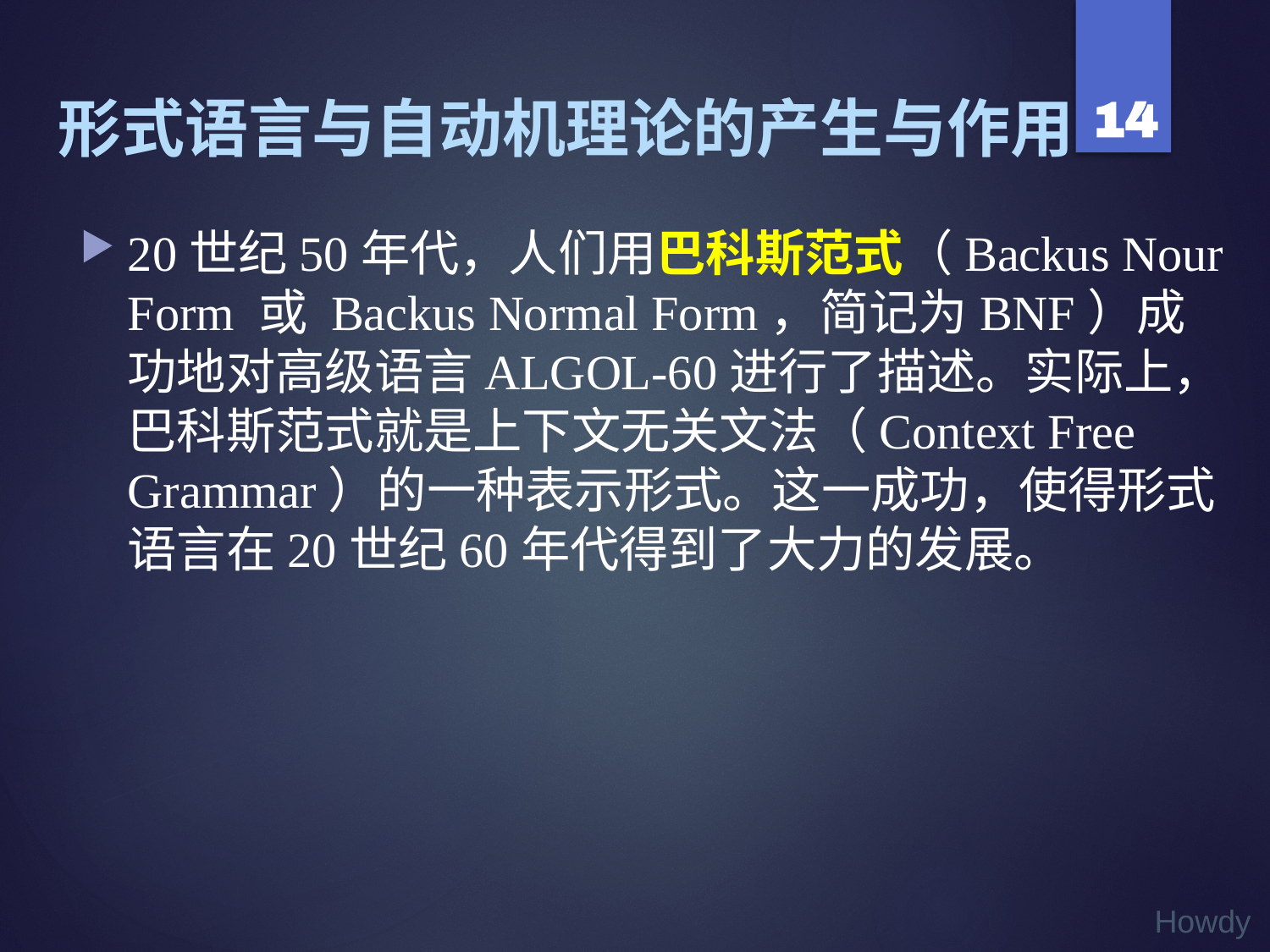

# 形式语言与自动机理论的产生与作用
20世纪50年代，人们用巴科斯范式（Backus Nour Form 或 Backus Normal Form，简记为BNF）成功地对高级语言ALGOL-60进行了描述。实际上，巴科斯范式就是上下文无关文法（Context Free Grammar）的一种表示形式。这一成功，使得形式语言在20世纪60年代得到了大力的发展。